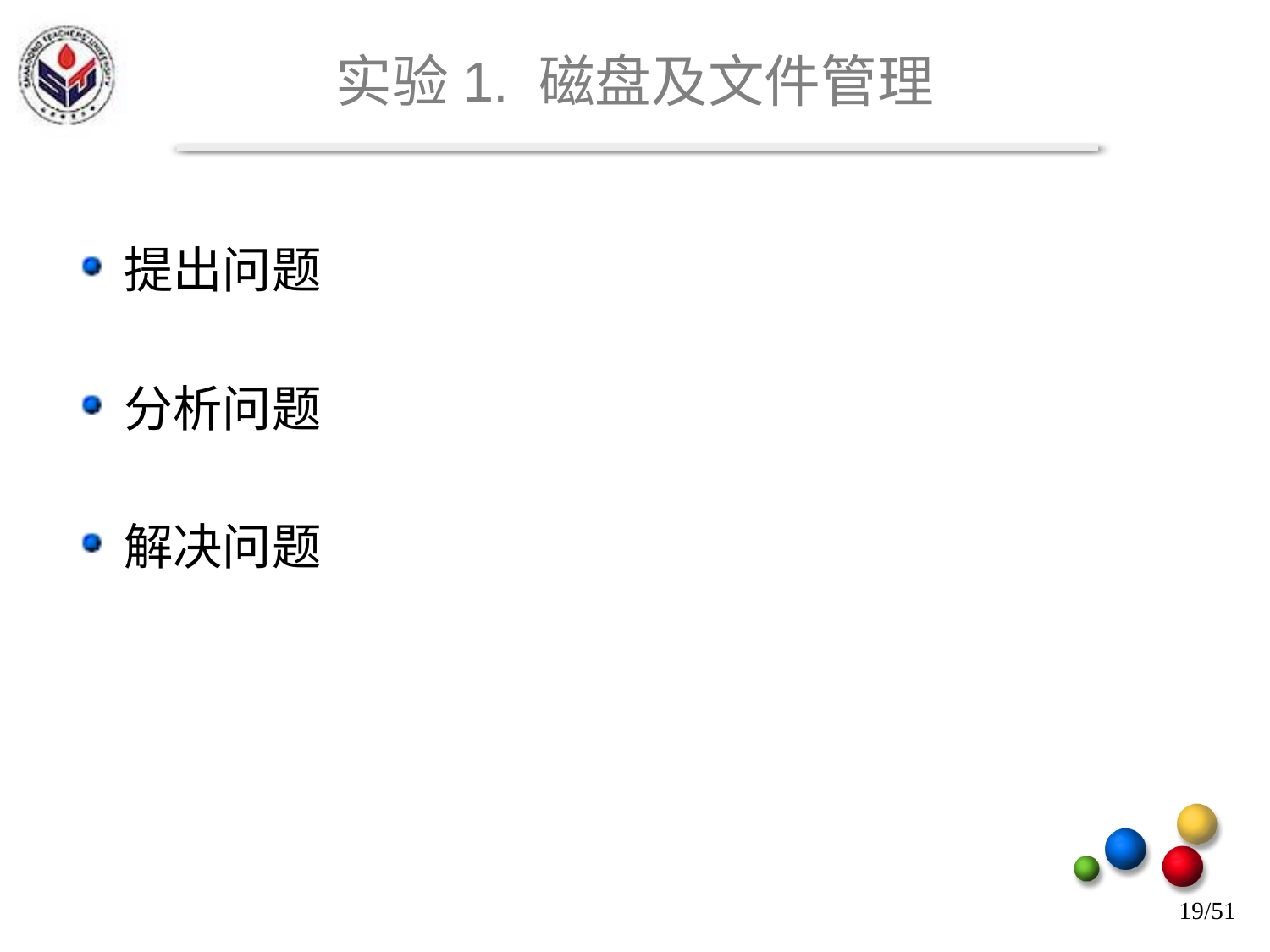

# 实验1. 磁盘及文件管理
提出问题

分析问题

解决问题

19/51